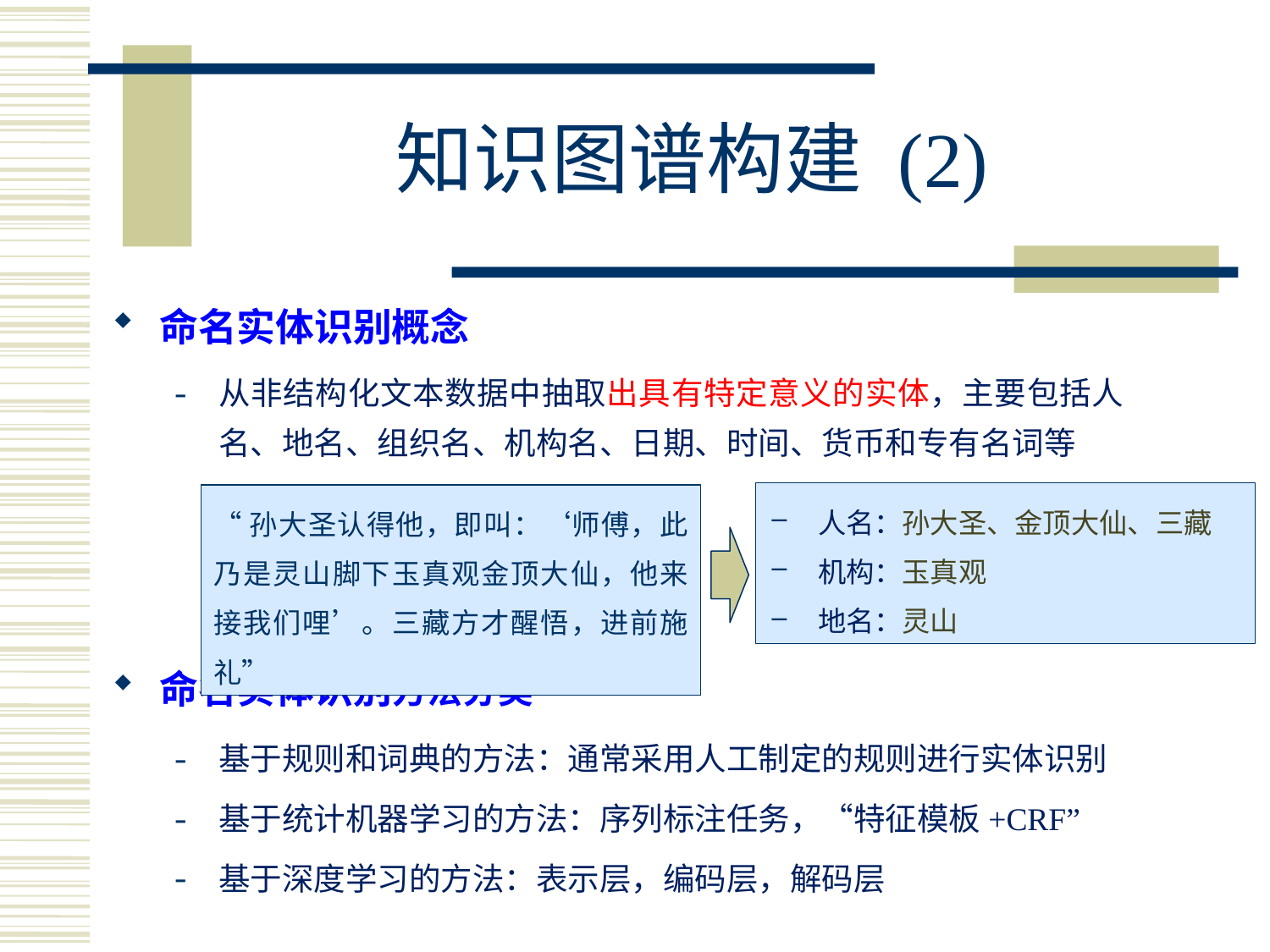

知识图谱构建 (2)
命名实体识别概念
从非结构化文本数据中抽取出具有特定意义的实体，主要包括人名、地名、组织名、机构名、日期、时间、货币和专有名词等
人名：孙大圣、金顶大仙、三藏
机构：玉真观
地名：灵山
“孙大圣认得他，即叫：‘师傅，此乃是灵山脚下玉真观金顶大仙，他来接我们哩’。三藏方才醒悟，进前施礼”

命名实体识别方法分类

基于规则和词典的方法：通常采用人工制定的规则进行实体识别
基于统计机器学习的方法：序列标注任务，“特征模板+CRF”
基于深度学习的方法：表示层，编码层，解码层